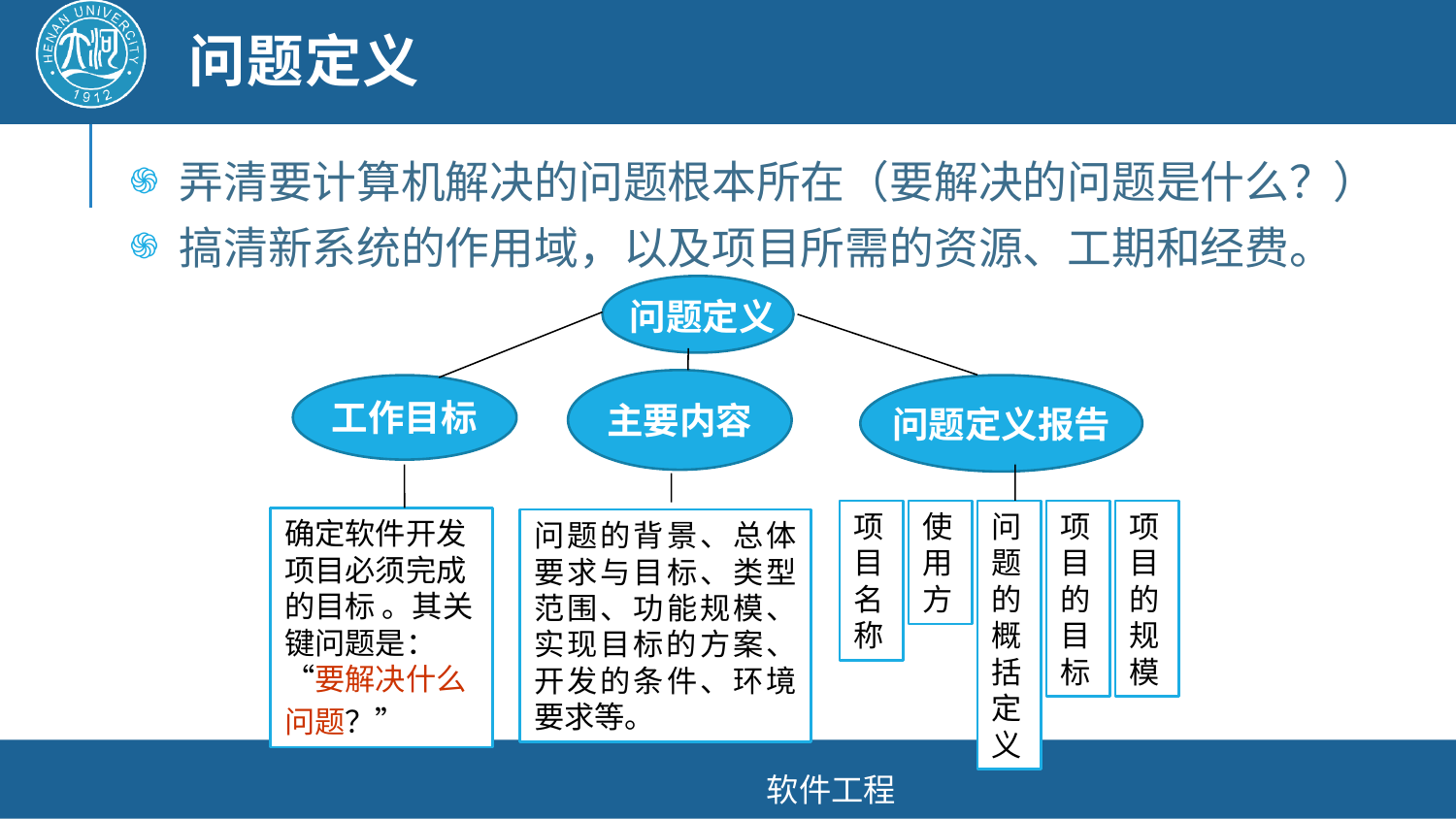

# 问题定义
 弄清要计算机解决的问题根本所在（要解决的问题是什么？）
 搞清新系统的作用域，以及项目所需的资源、工期和经费。
 问题定义

主要内容
工作目标
问题定义报告

项目名称
使用方
问题的概括定义
项目的目标
项目的规模
确定软件开发项目必须完成的目标 。其关键问题是：“要解决什么问题？”
问题的背景、总体要求与目标、类型范围、功能规模、实现目标的方案、开发的条件、环境要求等。

软件工程
19